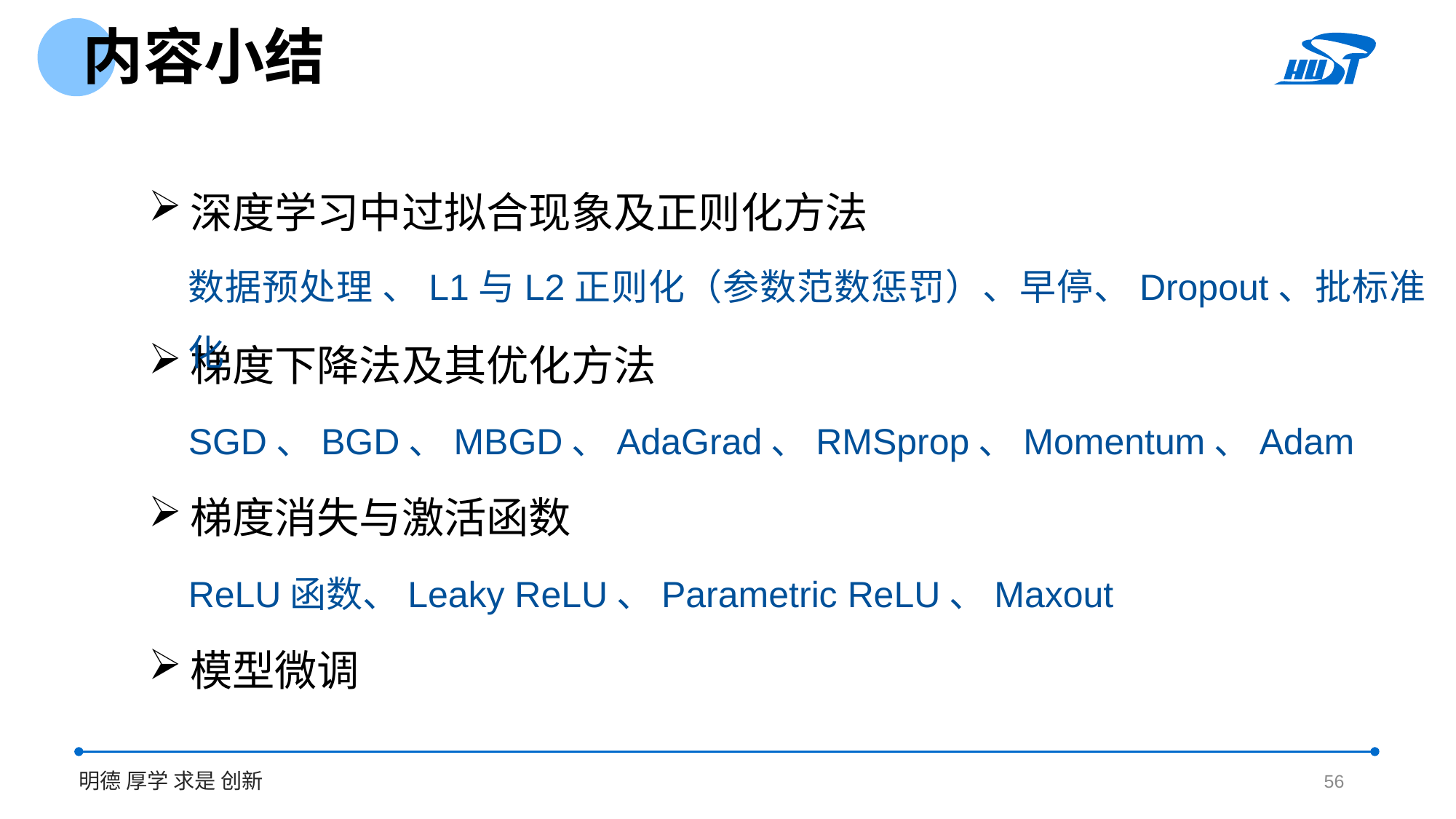

内容小结

深度学习中过拟合现象及正则化方法

梯度下降法及其优化方法

梯度消失与激活函数

模型微调
数据预处理 、L1与L2正则化（参数范数惩罚）、早停、Dropout、批标准化
SGD、BGD、MBGD、AdaGrad、RMSprop、Momentum、Adam
ReLU函数、Leaky ReLU、Parametric ReLU、Maxout
56